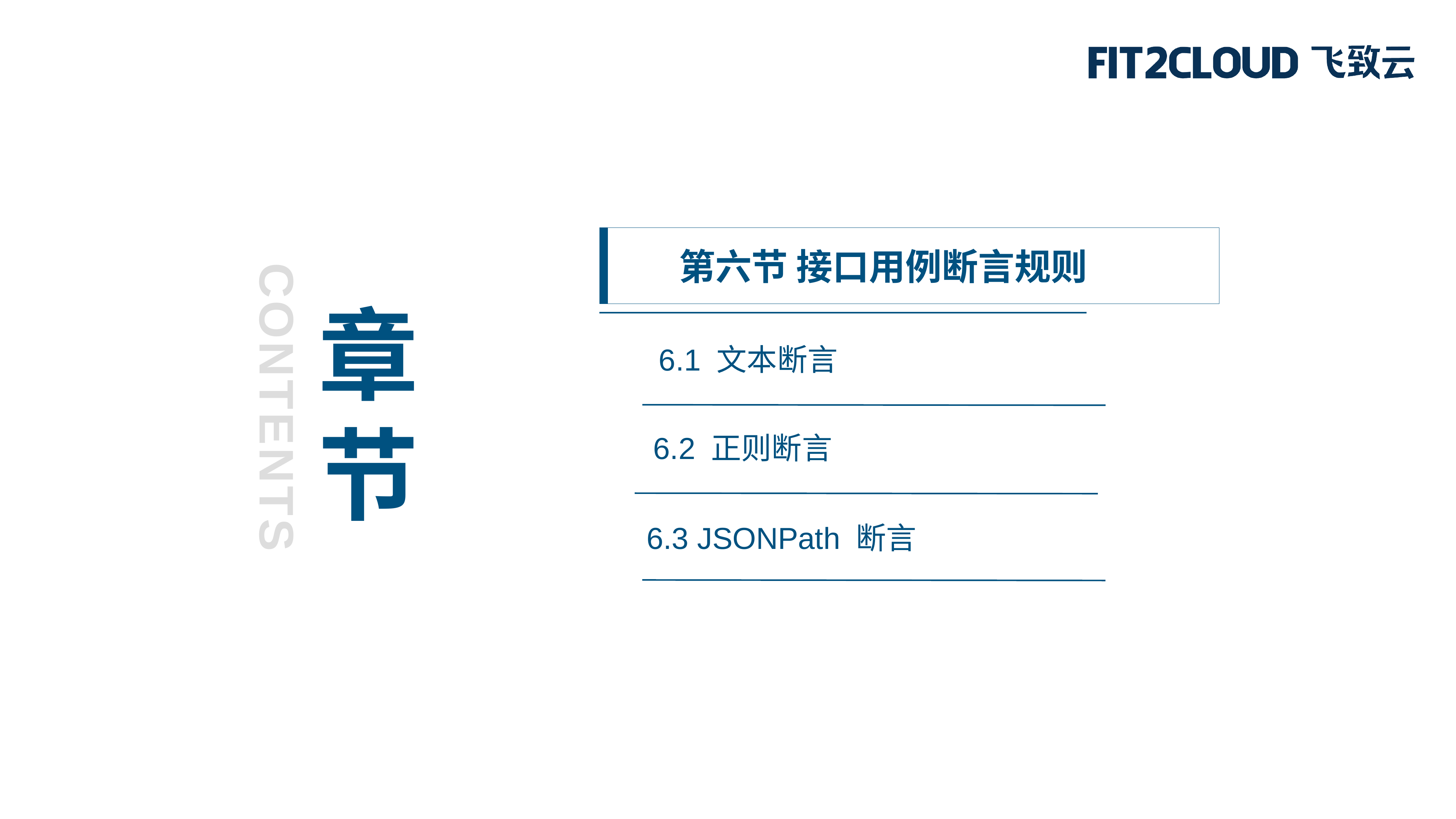

第六节 接口用例断言规则

章
节

6.1 文本断言
CONTENTS

6.2 正则断言

 6.3 JSONPath 断言